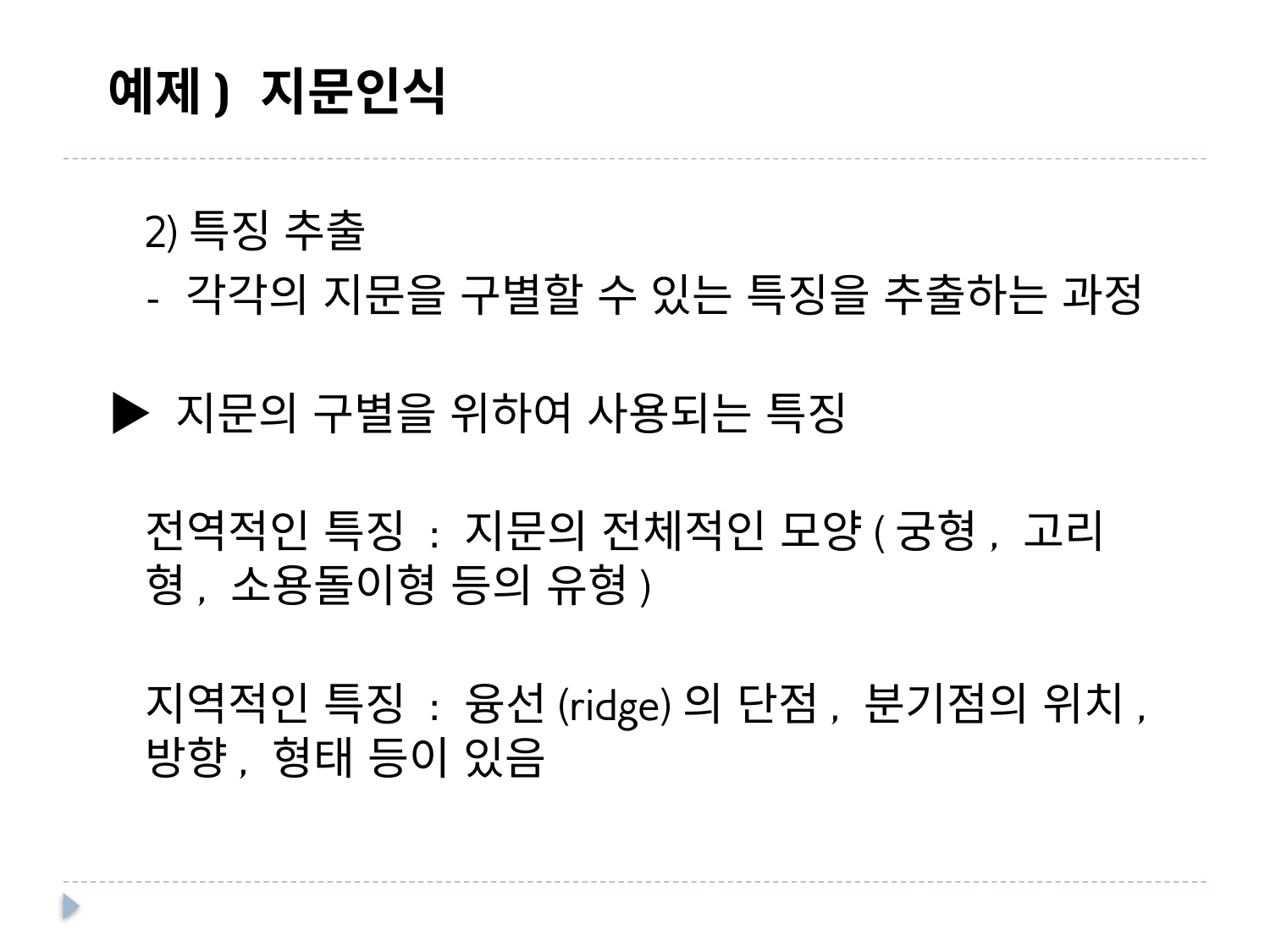

#
예제) 지문인식
	2)특징 추출
		- 각각의 지문을 구별할 수 있는 특징을 추출하는 과정
▶ 지문의 구별을 위하여 사용되는 특징
전역적인 특징 : 지문의 전체적인 모양(궁형, 고리형, 소용돌이형 등의 유형)
	지역적인 특징 : 융선(ridge)의 단점, 분기점의 위치, 방향, 형태 등이 있음